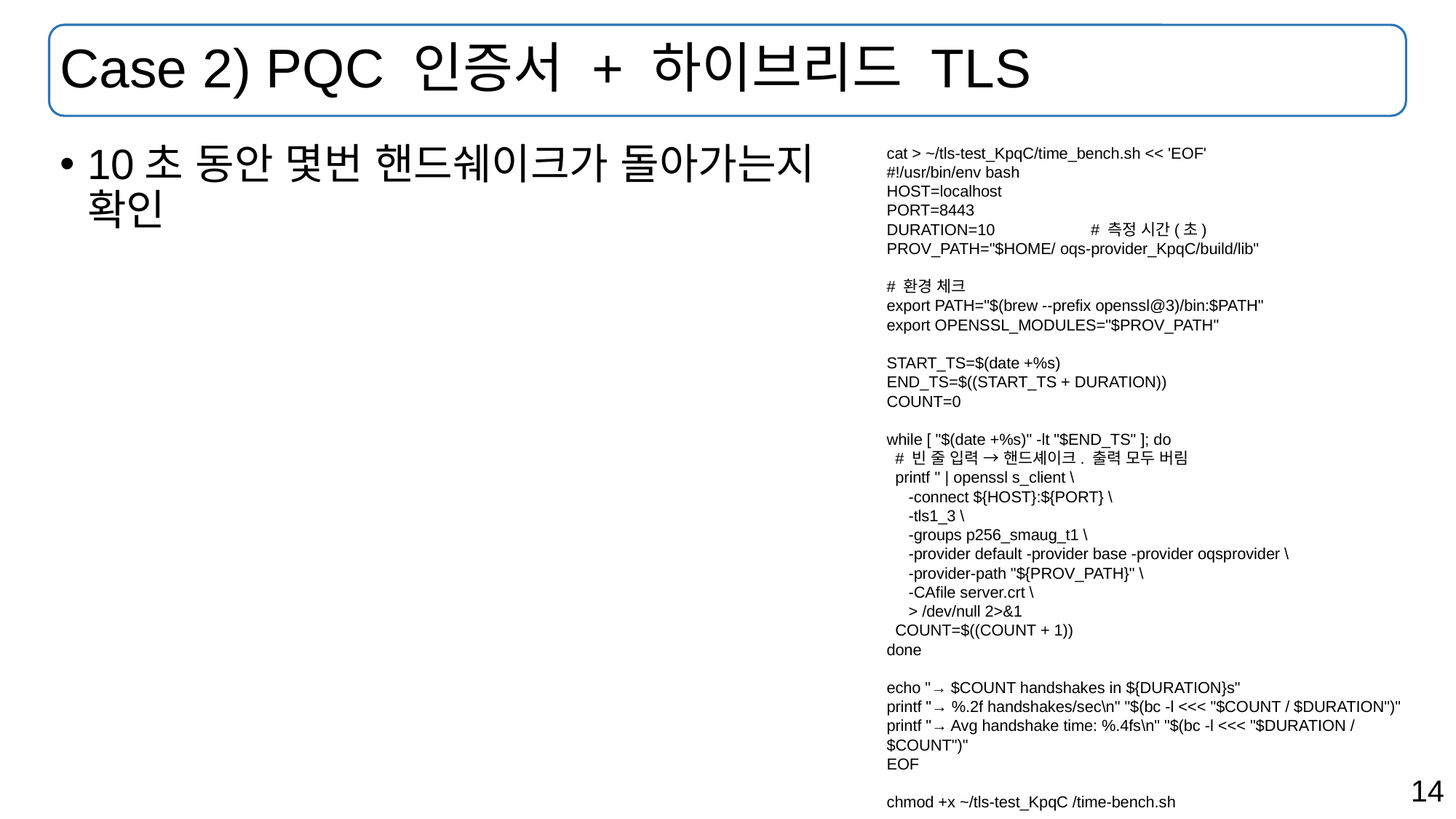

# Case 2) PQC 인증서 + 하이브리드 TLS
10초 동안 몇번 핸드쉐이크가 돌아가는지 확인
cat > ~/tls-test_KpqC/time_bench.sh << 'EOF'
#!/usr/bin/env bash
HOST=localhost
PORT=8443
DURATION=10                      # 측정 시간(초)
PROV_PATH="$HOME/ oqs-provider_KpqC/build/lib"

# 환경 체크
export PATH="$(brew --prefix openssl@3)/bin:$PATH"
export OPENSSL_MODULES="$PROV_PATH"

START_TS=$(date +%s)
END_TS=$((START_TS + DURATION))
COUNT=0

while [ "$(date +%s)" -lt "$END_TS" ]; do
  # 빈 줄 입력 → 핸드셰이크. 출력 모두 버림
  printf '' | openssl s_client \
     -connect ${HOST}:${PORT} \
     -tls1_3 \
     -groups p256_smaug_t1 \
     -provider default -provider base -provider oqsprovider \
     -provider-path "${PROV_PATH}" \
     -CAfile server.crt \
     > /dev/null 2>&1
  COUNT=$((COUNT + 1))
done

echo "→ $COUNT handshakes in ${DURATION}s"
printf "→ %.2f handshakes/sec\n" "$(bc -l <<< "$COUNT / $DURATION")"
printf "→ Avg handshake time: %.4fs\n" "$(bc -l <<< "$DURATION / $COUNT")"
EOF

chmod +x ~/tls-test_KpqC /time-bench.sh